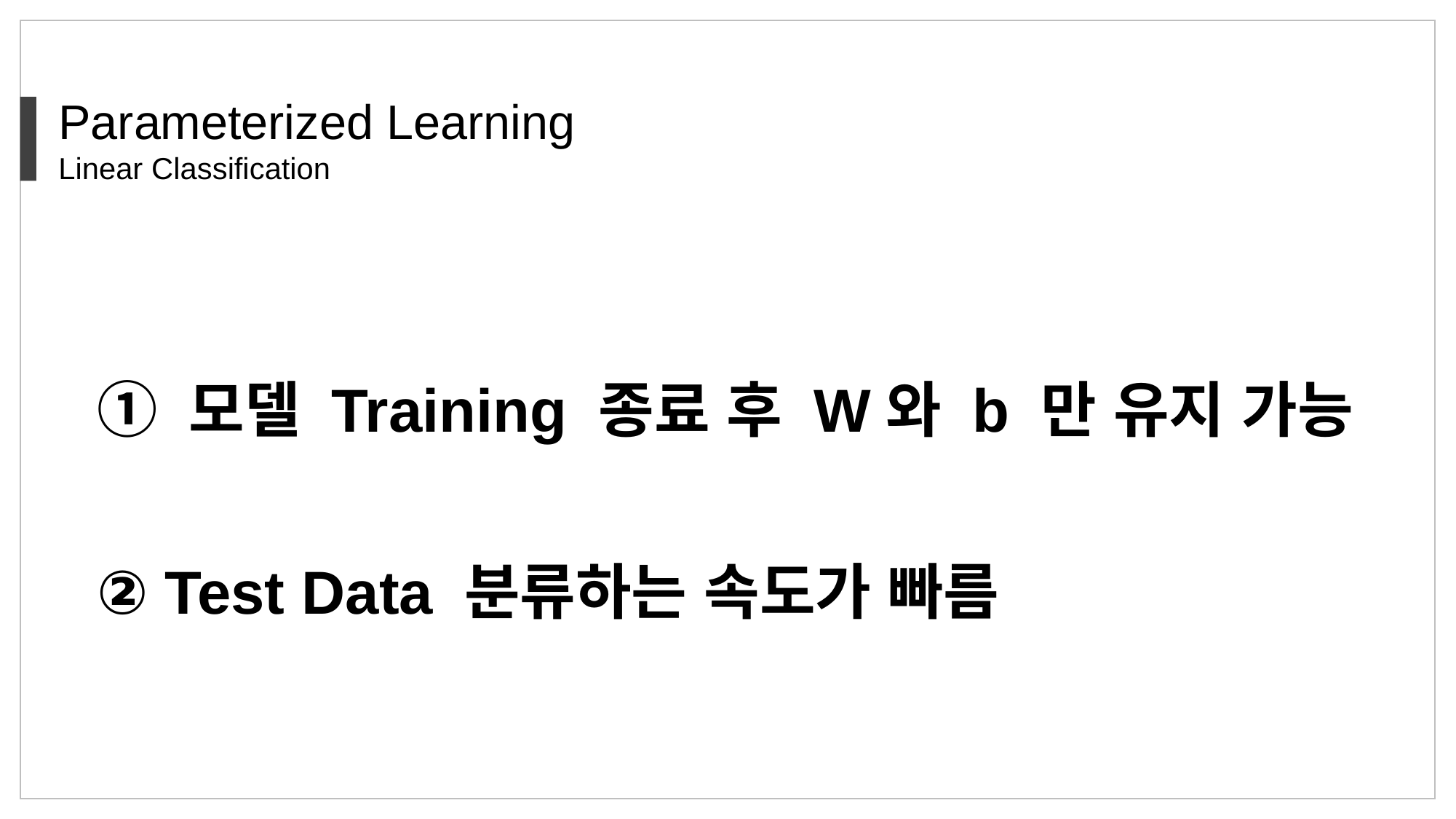

Parameterized Learning
Linear Classification

① 모델 Training 종료 후 W와 b 만 유지 가능
② Test Data 분류하는 속도가 빠름